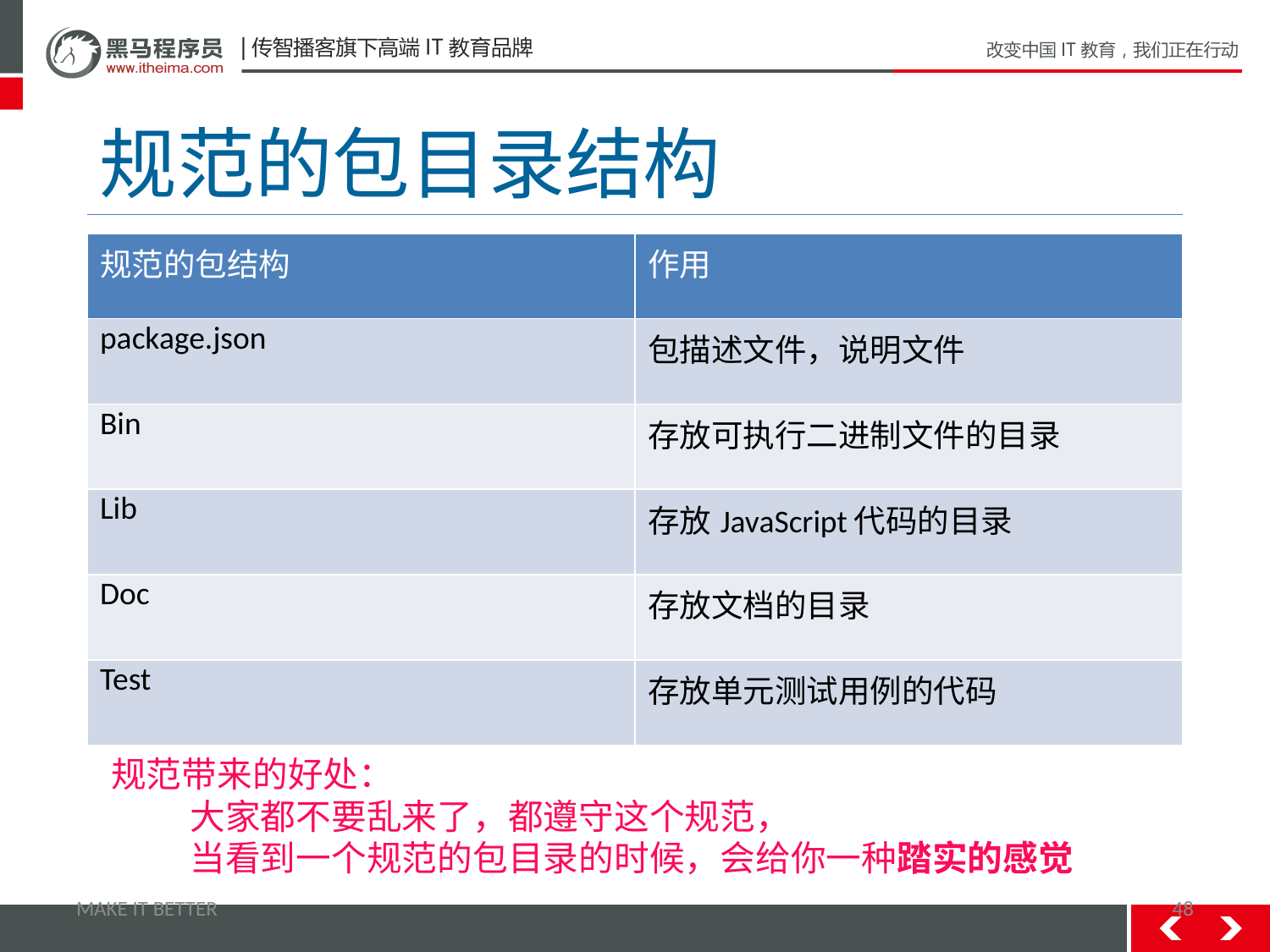

# 规范的包目录结构
| 规范的包结构 | 作用 |
| --- | --- |
| package.json | 包描述文件，说明文件 |
| Bin | 存放可执行二进制文件的目录 |
| Lib | 存放JavaScript代码的目录 |
| Doc | 存放文档的目录 |
| Test | 存放单元测试用例的代码 |
规范带来的好处：
         大家都不要乱来了，都遵守这个规范，
         当看到一个规范的包目录的时候，会给你一种踏实的感觉
MAKE IT BETTER
48